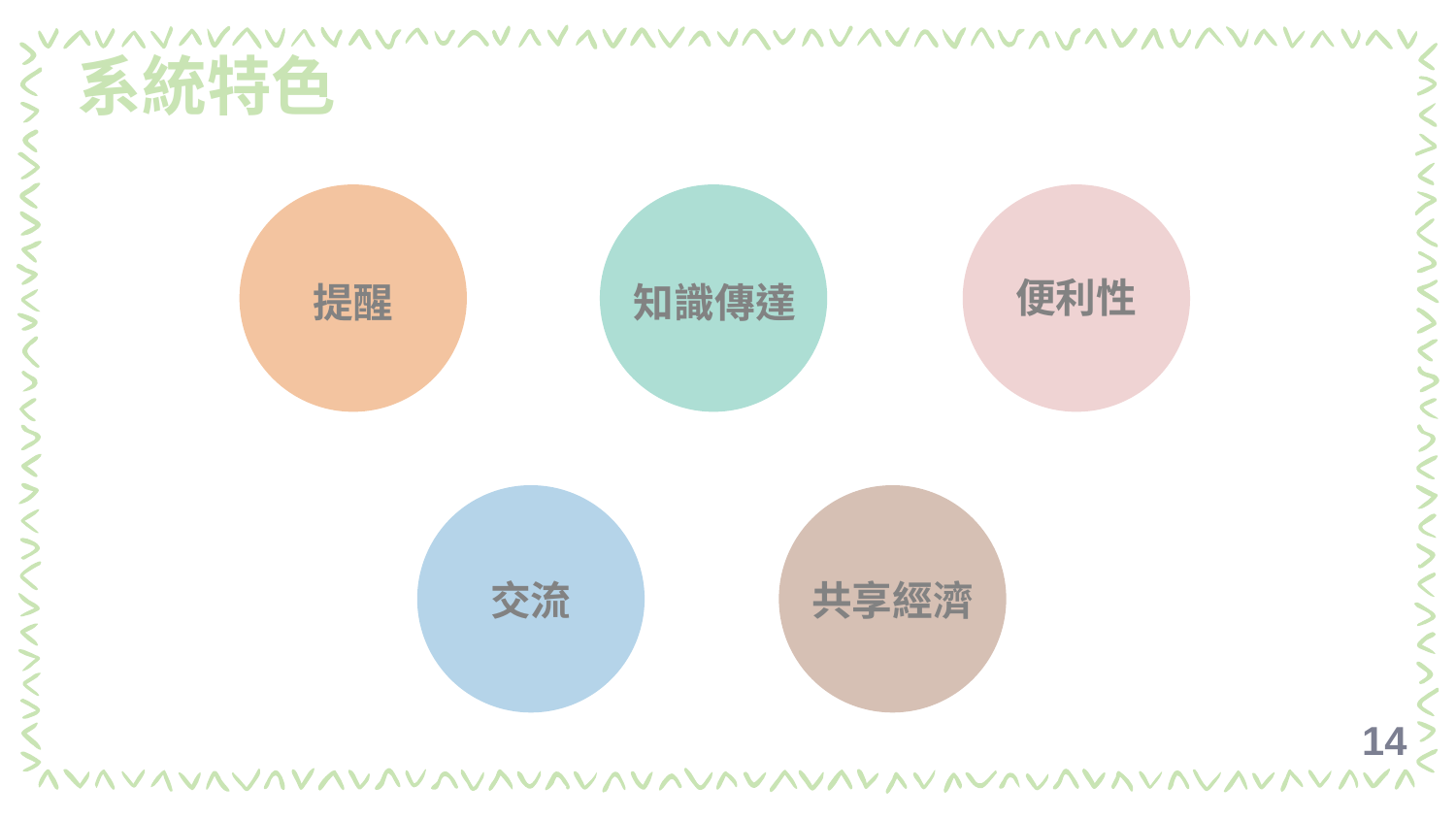

系統特色

提醒

知識傳達

便利性

交流

共享經濟
14